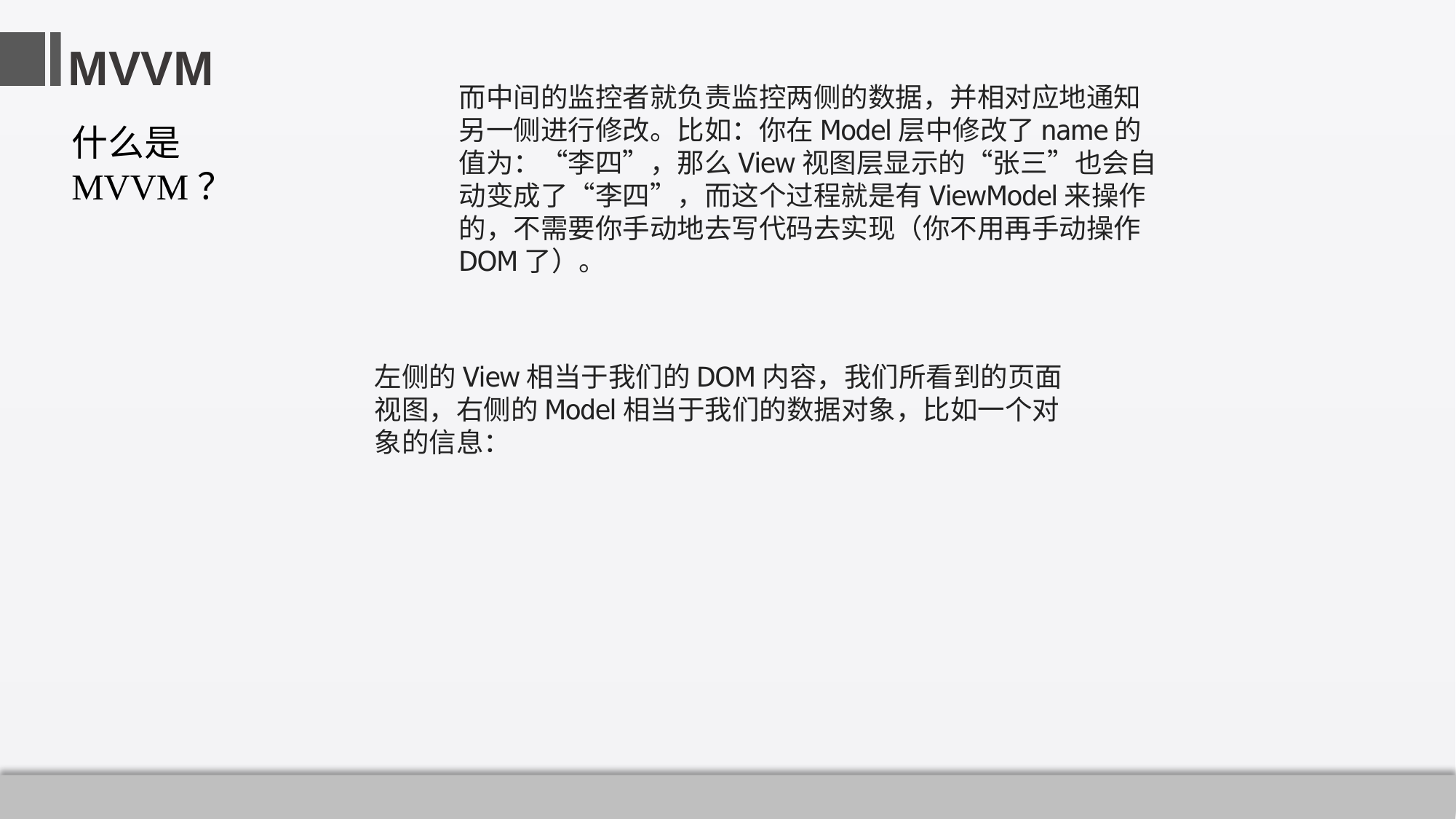

MVVM

而中间的监控者就负责监控两侧的数据，并相对应地通知另一侧进行修改。比如：你在Model层中修改了name的值为：“李四”，那么View视图层显示的“张三”也会自动变成了“李四”，而这个过程就是有ViewModel来操作的，不需要你手动地去写代码去实现（你不用再手动操作DOM了）。
什么是MVVM？
左侧的View相当于我们的DOM内容，我们所看到的页面视图，右侧的Model相当于我们的数据对象，比如一个对象的信息：